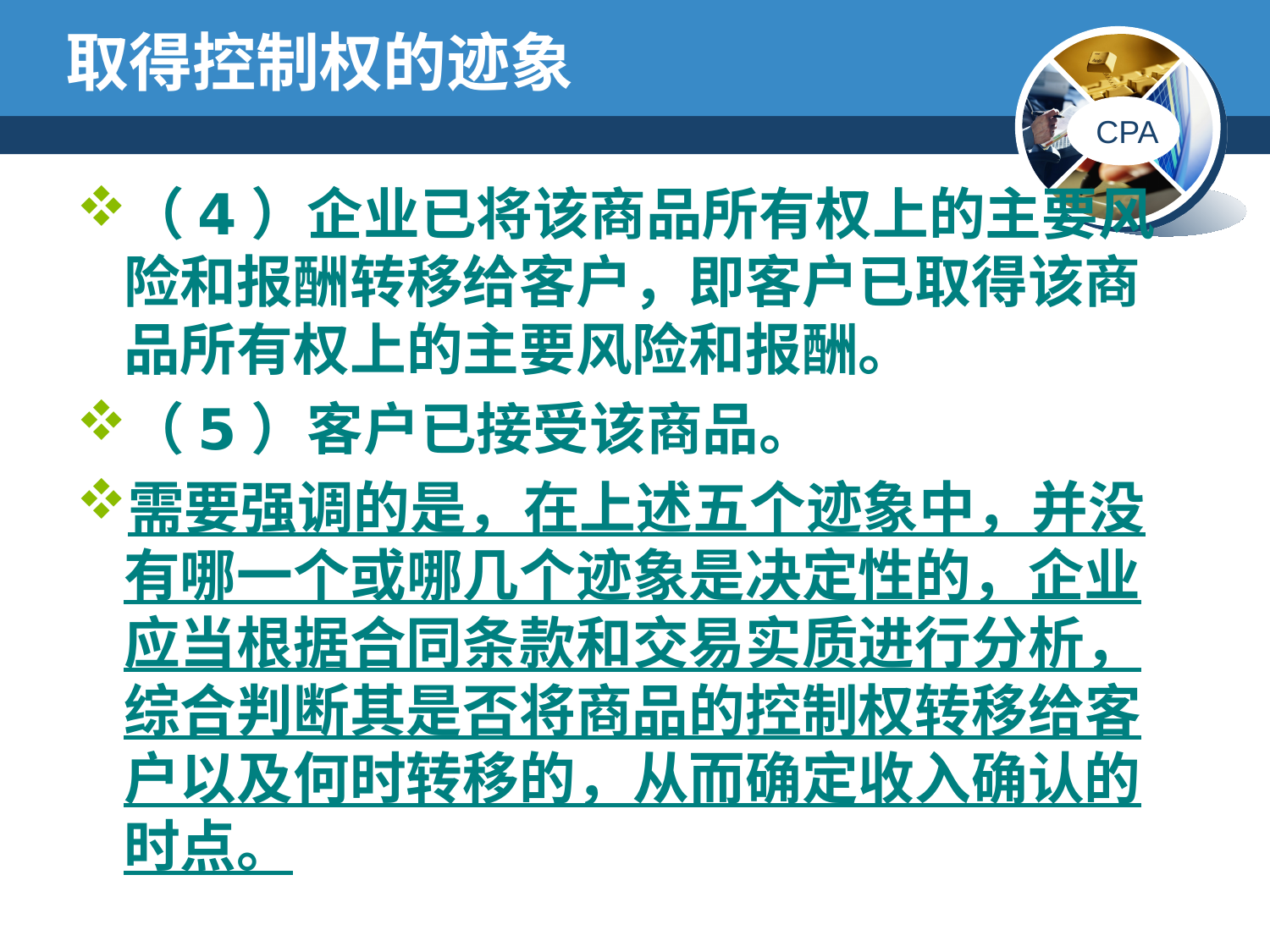

# 取得控制权的迹象
（4）企业已将该商品所有权上的主要风险和报酬转移给客户，即客户已取得该商品所有权上的主要风险和报酬。
（5）客户已接受该商品。
需要强调的是，在上述五个迹象中，并没有哪一个或哪几个迹象是决定性的，企业应当根据合同条款和交易实质进行分析，综合判断其是否将商品的控制权转移给客户以及何时转移的，从而确定收入确认的时点。